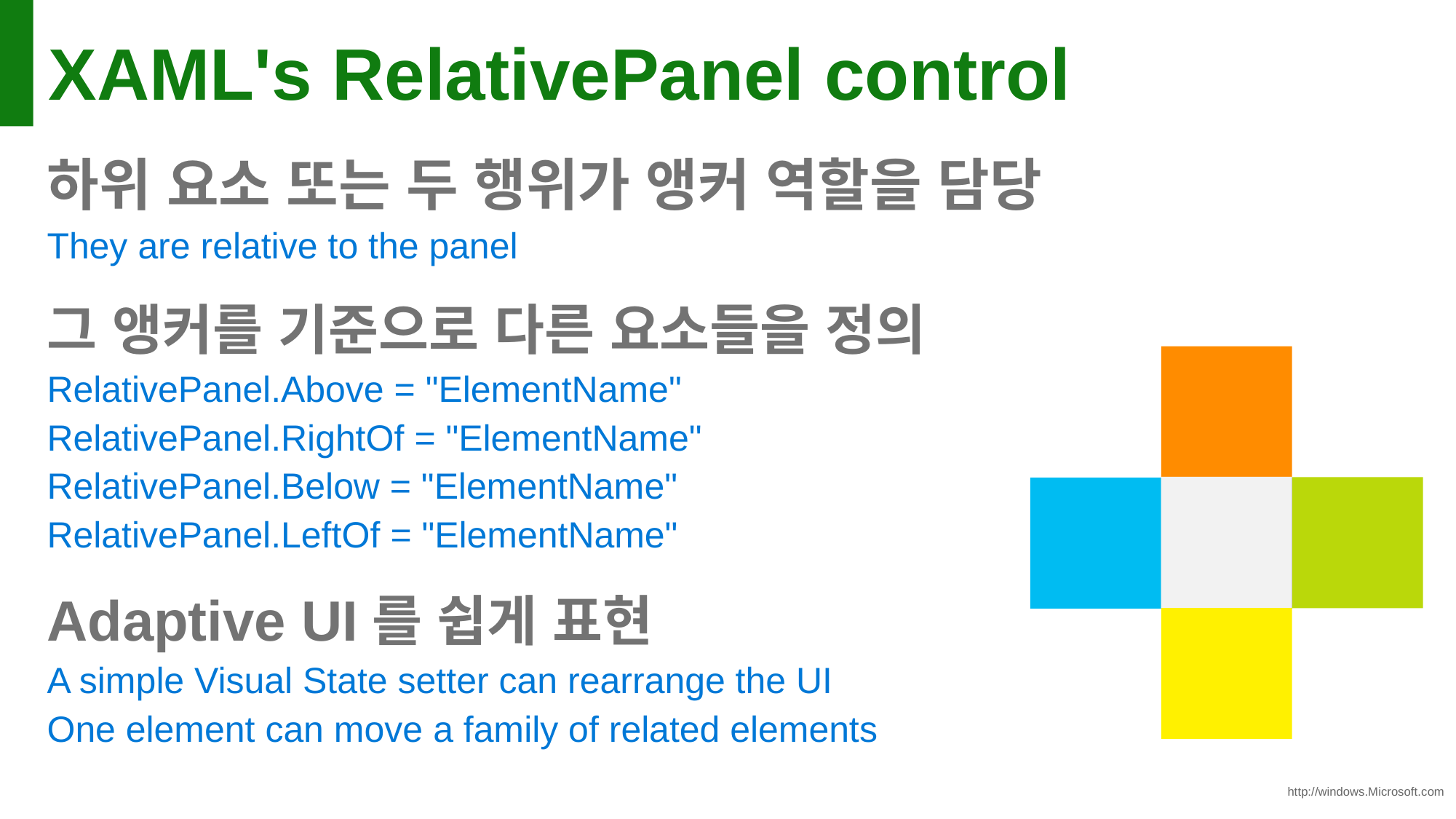

# XAML's RelativePanel control
하위 요소 또는 두 행위가 앵커 역할을 담당
They are relative to the panel
그 앵커를 기준으로 다른 요소들을 정의
RelativePanel.Above = "ElementName"
RelativePanel.RightOf = "ElementName"
RelativePanel.Below = "ElementName"
RelativePanel.LeftOf = "ElementName"
Adaptive UI를 쉽게 표현
A simple Visual State setter can rearrange the UI
One element can move a family of related elements